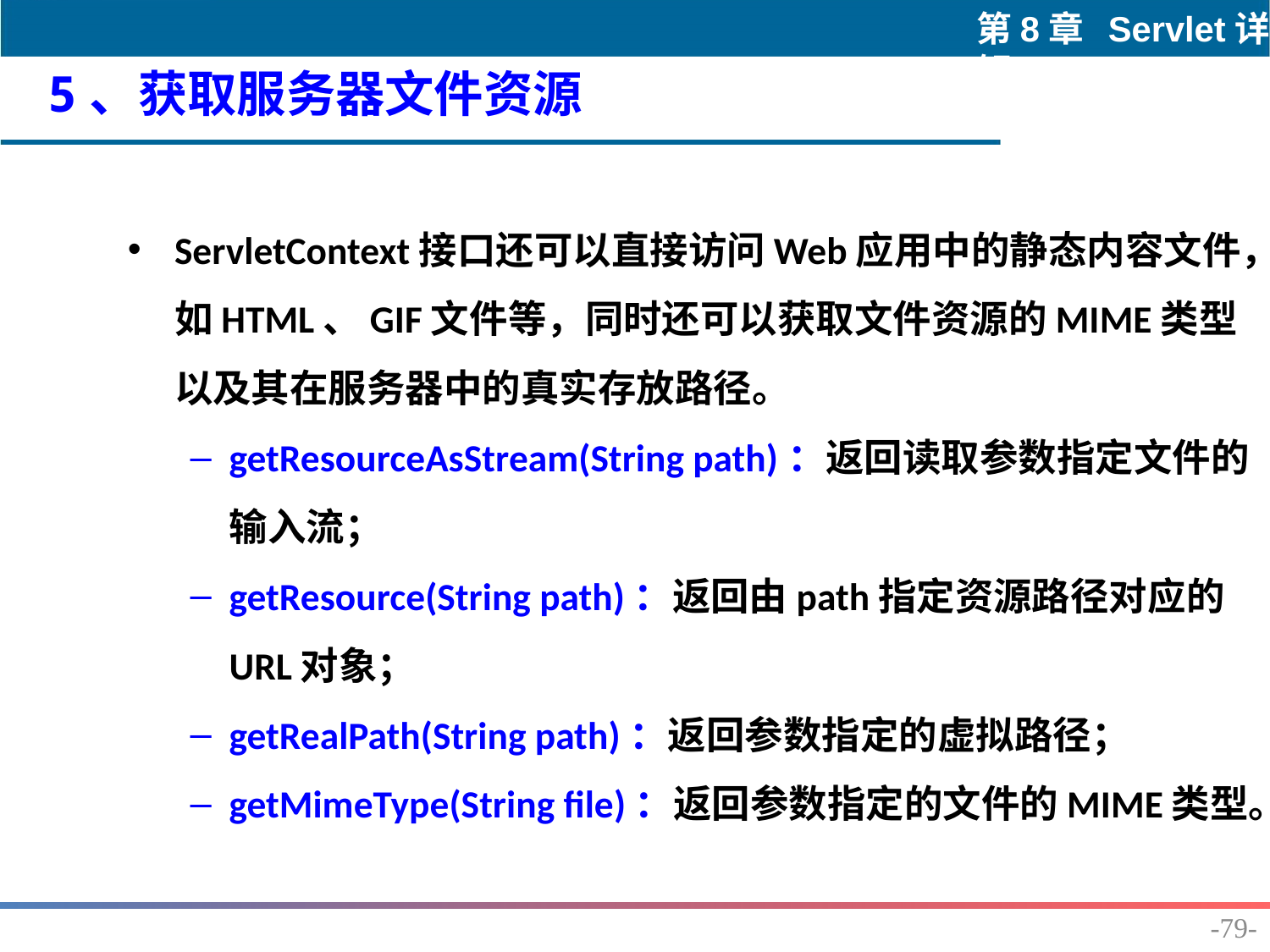

5、获取服务器文件资源
ServletContext接口还可以直接访问Web应用中的静态内容文件，如HTML、GIF文件等，同时还可以获取文件资源的MIME类型以及其在服务器中的真实存放路径。
getResourceAsStream(String path)：返回读取参数指定文件的输入流；
getResource(String path)：返回由path指定资源路径对应的URL对象；
getRealPath(String path)：返回参数指定的虚拟路径；
getMimeType(String file)：返回参数指定的文件的MIME类型。
-79-